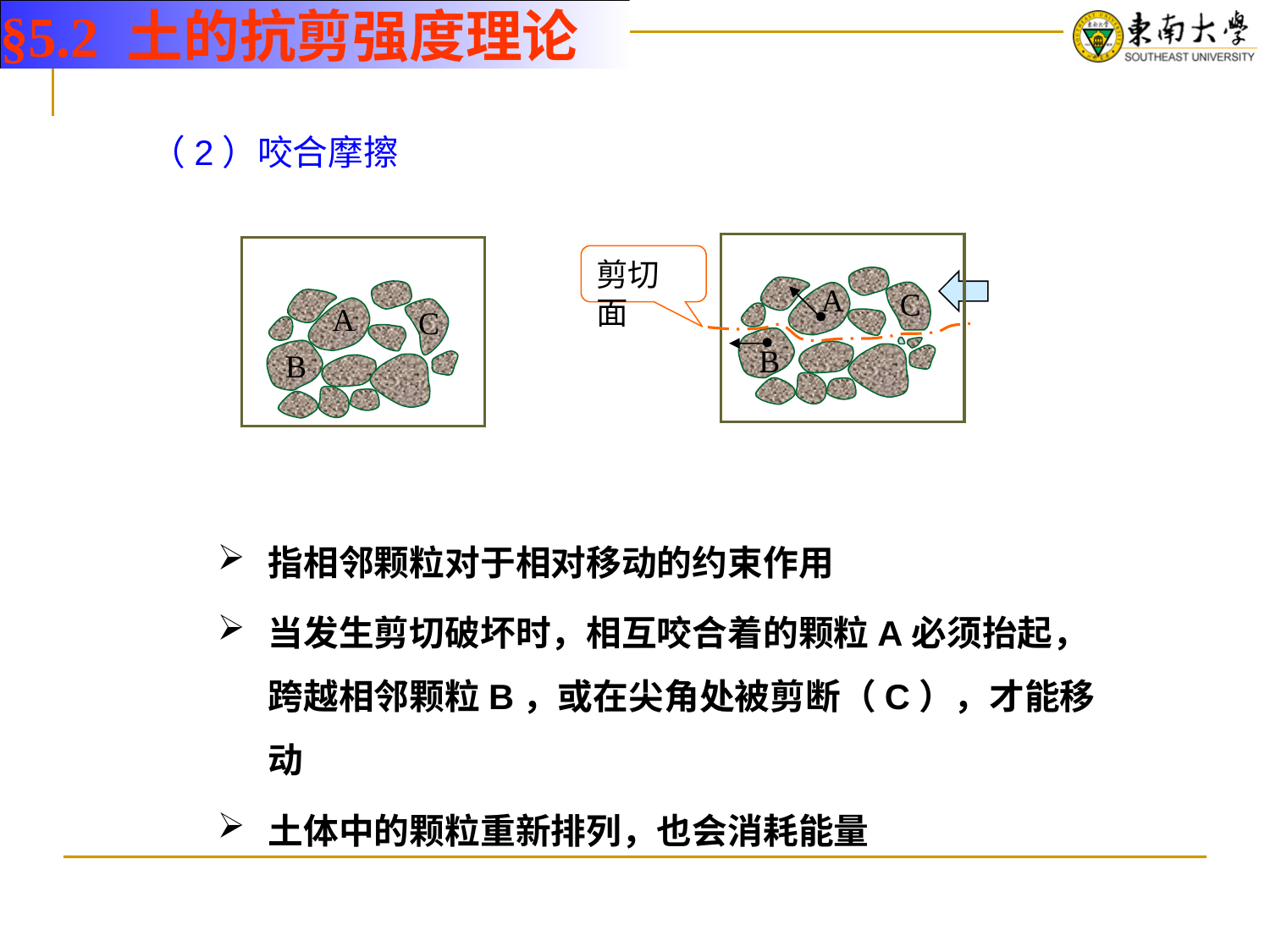

§5.2 土的抗剪强度理论
（2）咬合摩擦

A

C

B

A
C

B

剪切面

指相邻颗粒对于相对移动的约束作用
当发生剪切破坏时，相互咬合着的颗粒A必须抬起，跨越相邻颗粒B，或在尖角处被剪断（C），才能移动
土体中的颗粒重新排列，也会消耗能量
12